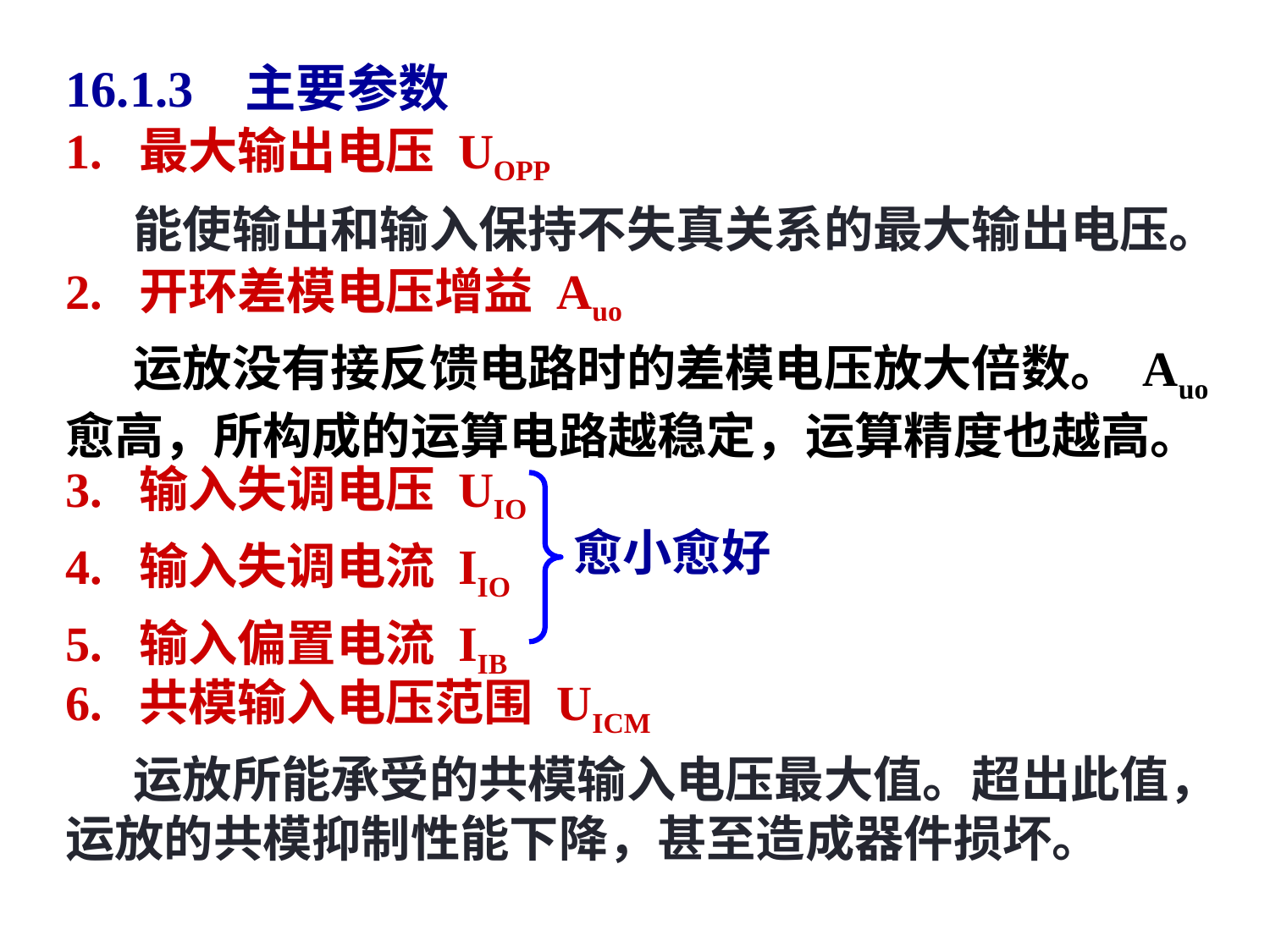

# 16.1.3   主要参数
1.  最大输出电压 UOPP
     能使输出和输入保持不失真关系的最大输出电压。
2.  开环差模电压增益 Auo
     运放没有接反馈电路时的差模电压放大倍数。 Auo愈高，所构成的运算电路越稳定，运算精度也越高。
3.  输入失调电压 UIO
4.  输入失调电流 IIO
5.  输入偏置电流 IIB

愈小愈好
6.  共模输入电压范围 UICM
     运放所能承受的共模输入电压最大值。超出此值，运放的共模抑制性能下降，甚至造成器件损坏。